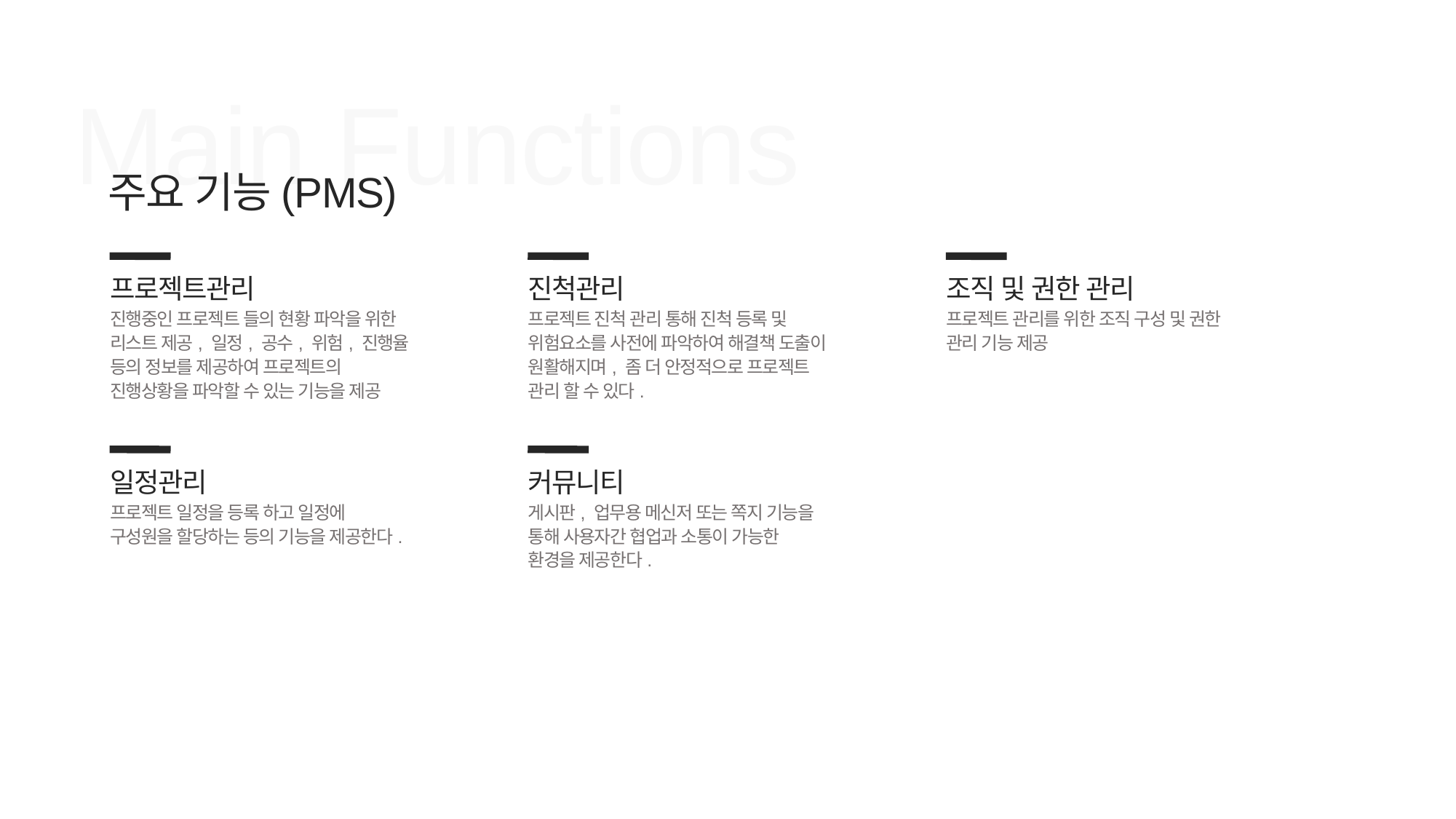

Main Functions

주요 기능(PMS)
프로젝트관리
진행중인 프로젝트 들의 현황 파악을 위한 리스트 제공, 일정, 공수, 위험, 진행율 등의 정보를 제공하여 프로젝트의 진행상황을 파악할 수 있는 기능을 제공
진척관리
프로젝트 진척 관리 통해 진척 등록 및 위험요소를 사전에 파악하여 해결책 도출이 원활해지며, 좀 더 안정적으로 프로젝트 관리 할 수 있다.
조직 및 권한 관리
프로젝트 관리를 위한 조직 구성 및 권한 관리 기능 제공
일정관리
프로젝트 일정을 등록 하고 일정에 구성원을 할당하는 등의 기능을 제공한다.
커뮤니티
게시판, 업무용 메신저 또는 쪽지 기능을 통해 사용자간 협업과 소통이 가능한 환경을 제공한다.